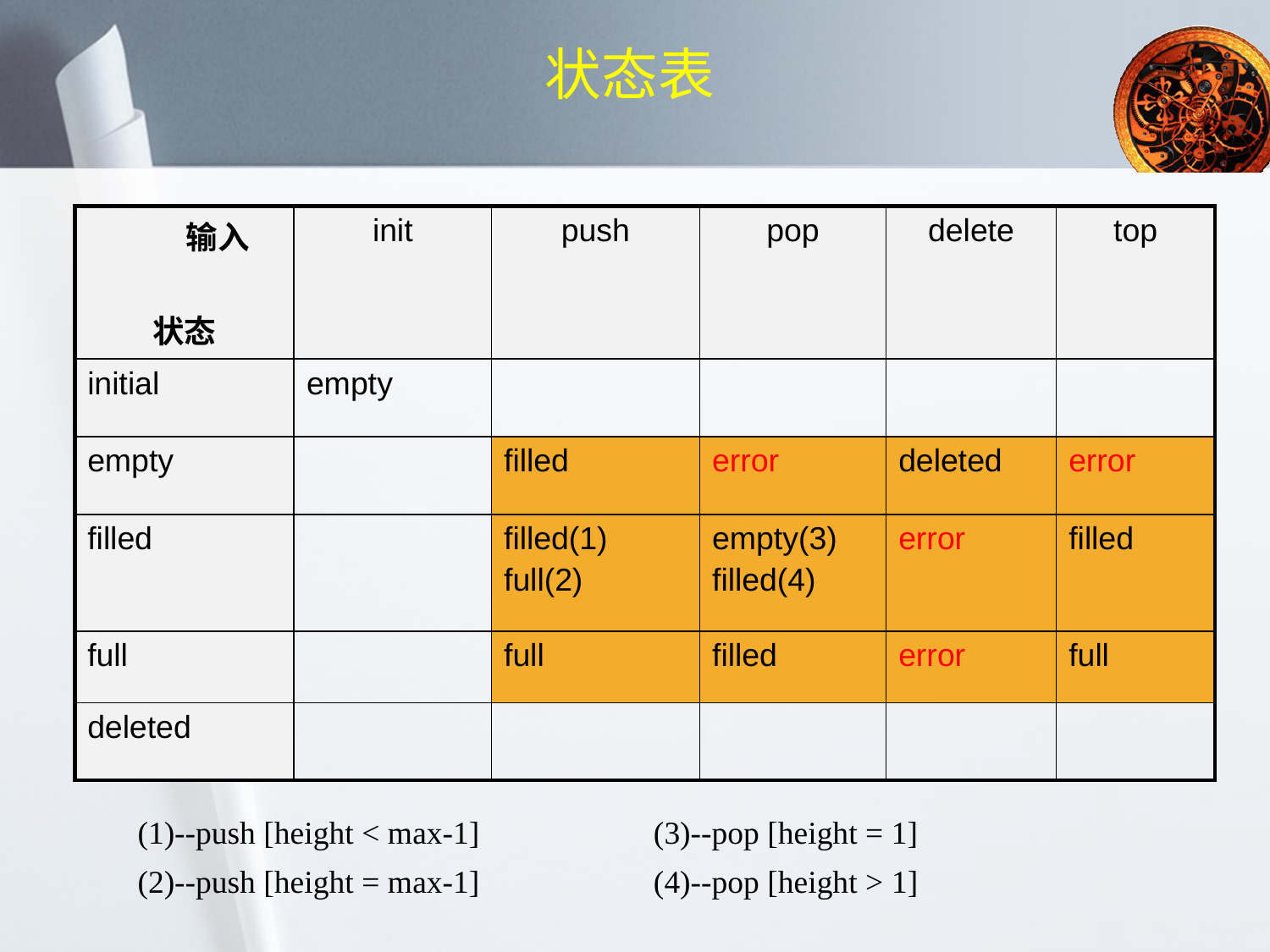

状态表
| 输入 状态 | init | push | pop | delete | top |
| --- | --- | --- | --- | --- | --- |
| initial | empty |  |  |  |  |
| empty |  | filled | error | deleted | error |
| filled |  | filled(1) full(2) | empty(3) filled(4) | error | filled |
| full |  | full | filled | error | full |
| deleted |  |  |  |  |  |

(1)--push [height < max-1]		 (3)--pop [height = 1]
(2)--push [height = max-1]		 (4)--pop [height > 1]